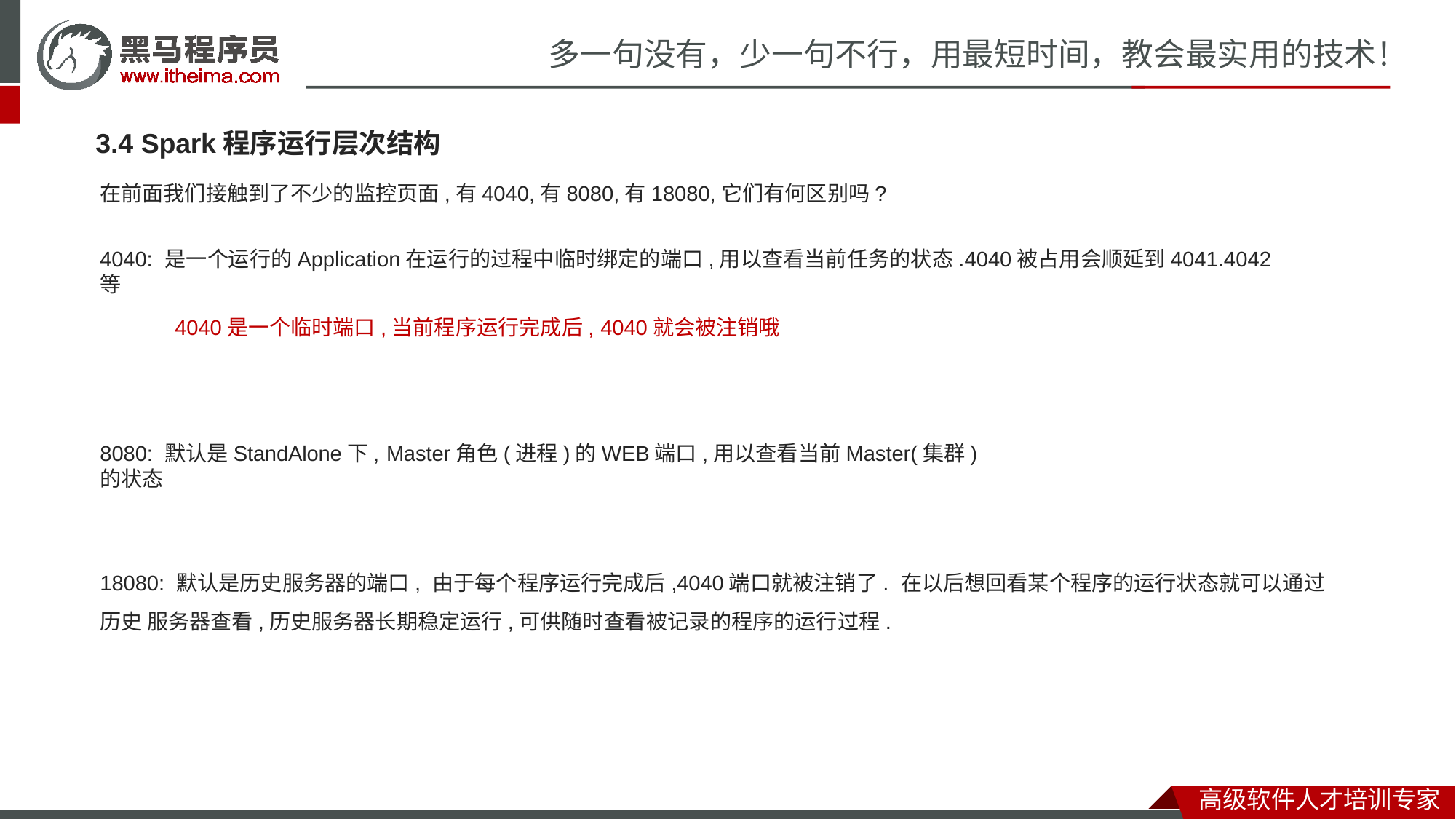

# 多一句没有，少一句不行，用最短时间，教会最实用的技术！

3.4 Spark程序运行层次结构
在前面我们接触到了不少的监控页面,有4040,有8080,有18080,它们有何区别吗?

4040: 是一个运行的Application在运行的过程中临时绑定的端口,用以查看当前任务的状态.4040被占用会顺延到4041.4042等
4040是一个临时端口,当前程序运行完成后, 4040就会被注销哦
8080: 默认是StandAlone下, Master角色(进程)的WEB端口,用以查看当前Master(集群)的状态
18080: 默认是历史服务器的端口, 由于每个程序运行完成后,4040端口就被注销了. 在以后想回看某个程序的运行状态就可以通过历史 服务器查看,历史服务器长期稳定运行,可供随时查看被记录的程序的运行过程.
高级软件人才培训专家